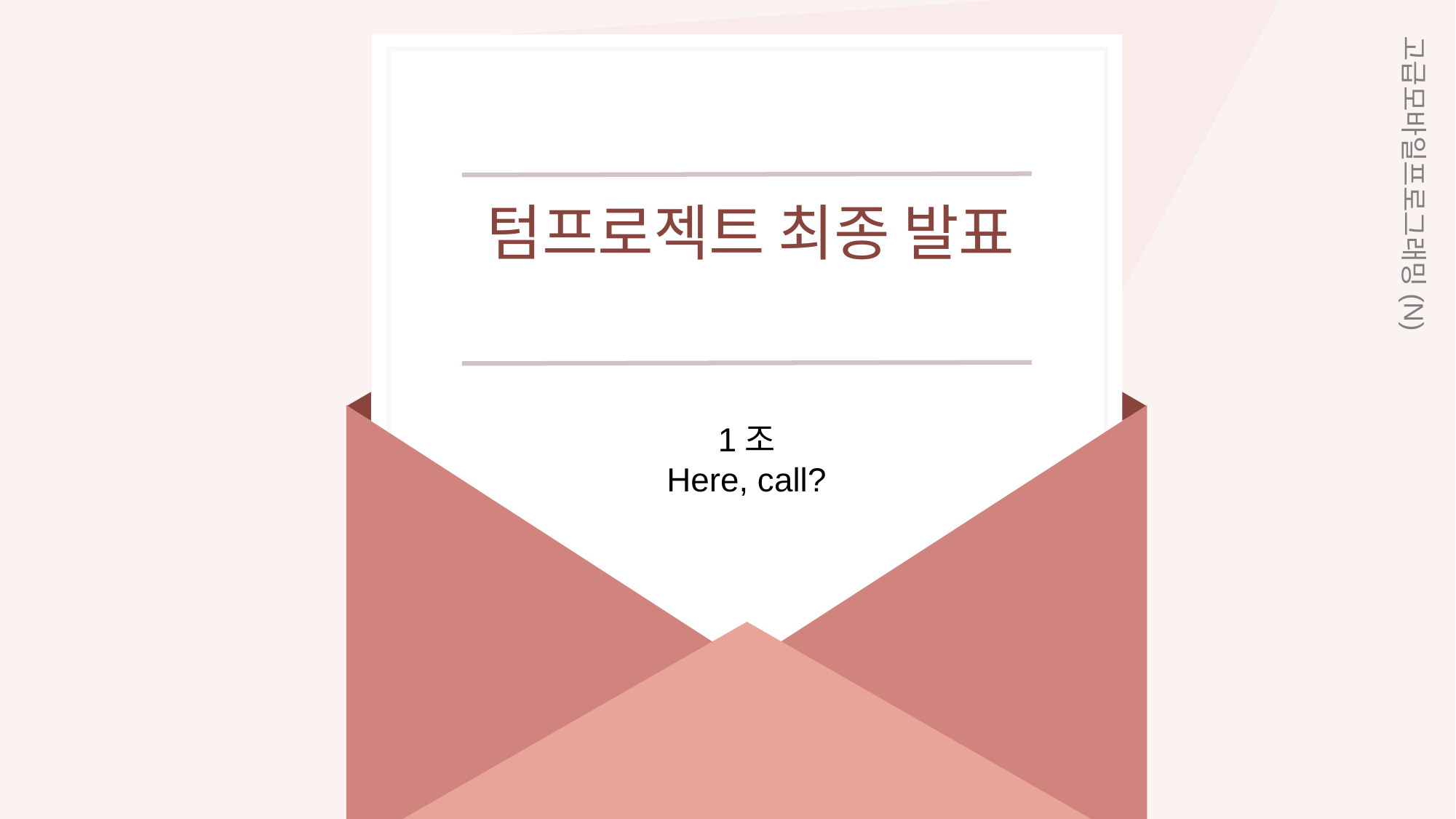

고급모바일프로그래밍(N)

텀프로젝트 최종 발표

1조
Here, call?